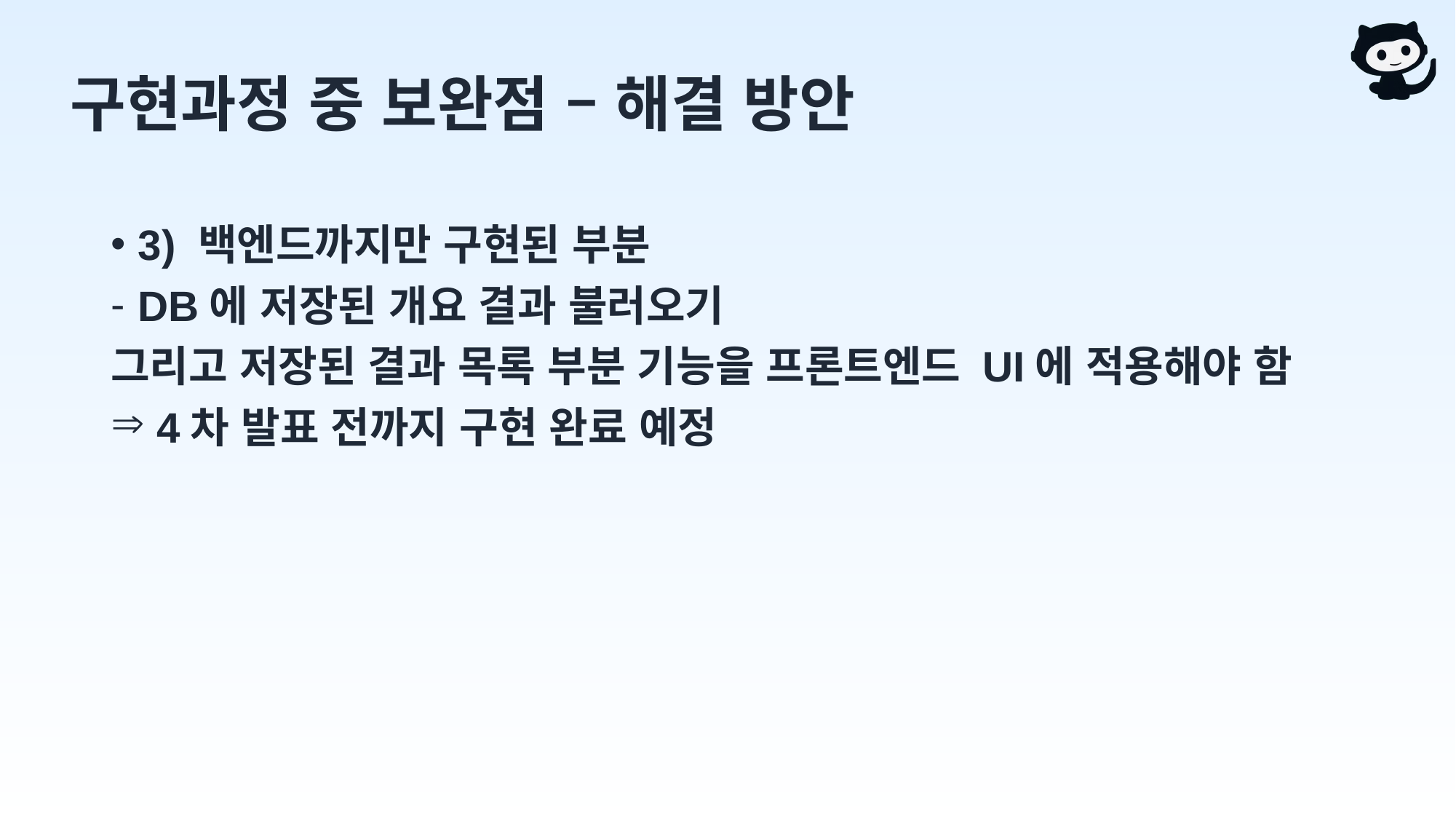

# 구현과정 중 보완점 – 해결 방안
3) 백엔드까지만 구현된 부분
DB에 저장된 개요 결과 불러오기
그리고 저장된 결과 목록 부분 기능을 프론트엔드 UI에 적용해야 함
 4차 발표 전까지 구현 완료 예정